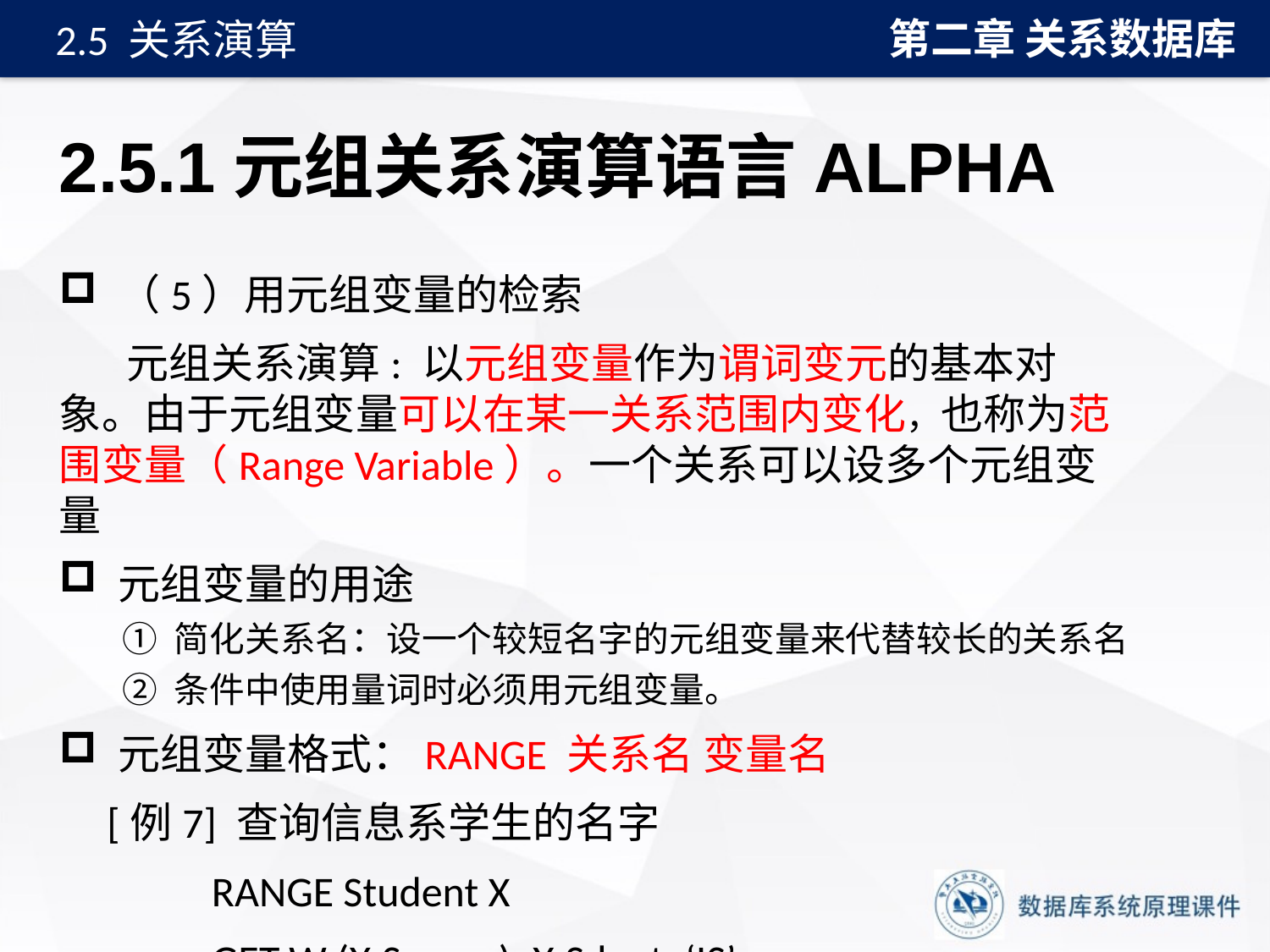

第二章 关系数据库
2.5 关系演算
# 2.5.1元组关系演算语言ALPHA
 （5）用元组变量的检索
      元组关系演算: 以元组变量作为谓词变元的基本对象。由于元组变量可以在某一关系范围内变化，也称为范围变量（Range Variable）。一个关系可以设多个元组变量
 元组变量的用途
① 简化关系名：设一个较短名字的元组变量来代替较长的关系名
② 条件中使用量词时必须用元组变量。
 元组变量格式：RANGE 关系名 变量名
     [例7] 查询信息系学生的名字
                RANGE Student X
                GET W (X.Sname): X.Sdept=‘IS’